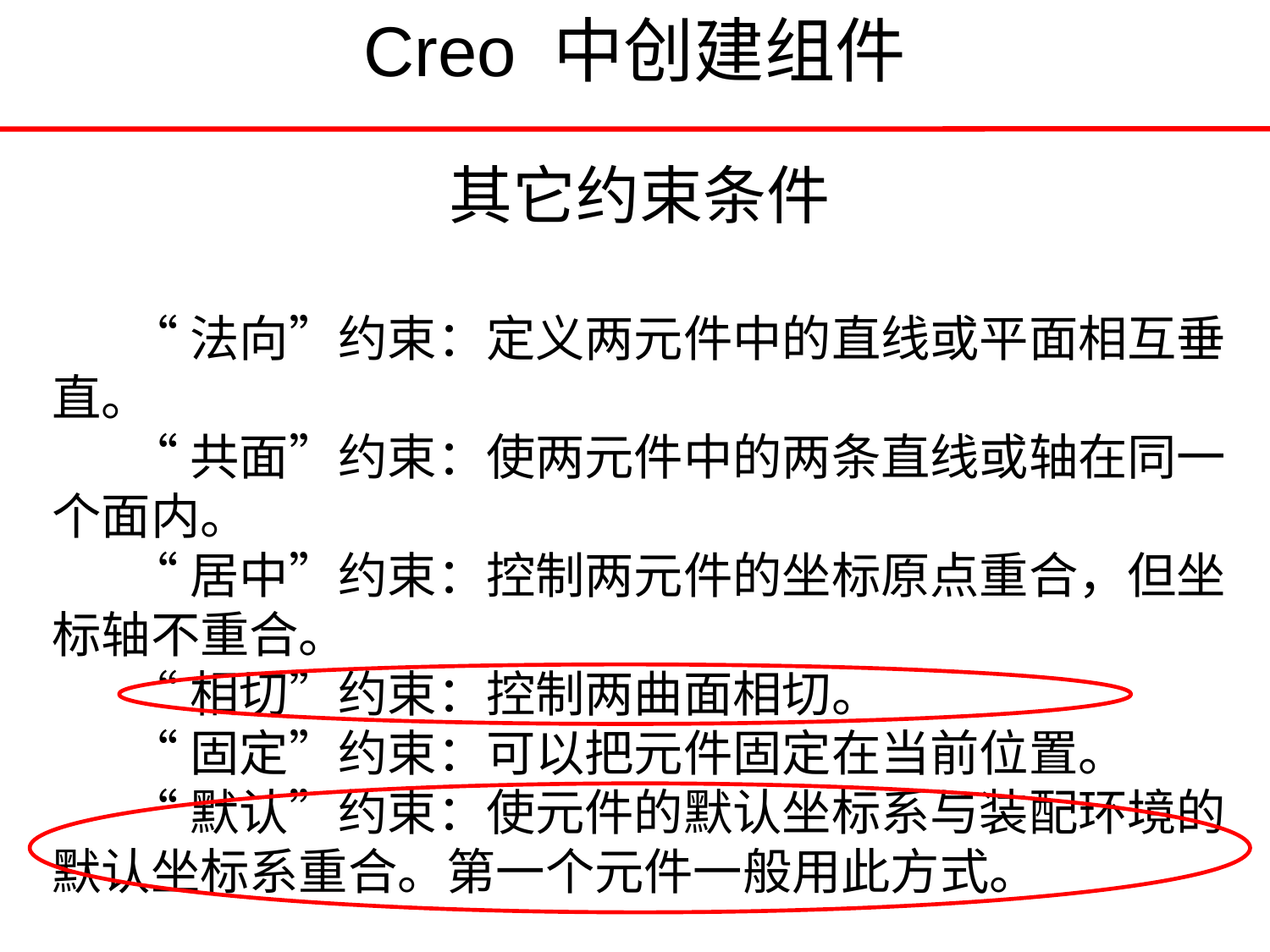

Creo 中创建组件

其它约束条件

       “法向”约束：定义两元件中的直线或平面相互垂直。
       “共面”约束：使两元件中的两条直线或轴在同一个面内。
       “居中”约束：控制两元件的坐标原点重合，但坐标轴不重合。
       “相切”约束：控制两曲面相切。
       “固定”约束：可以把元件固定在当前位置。
       “默认”约束：使元件的默认坐标系与装配环境的默认坐标系重合。第一个元件一般用此方式。